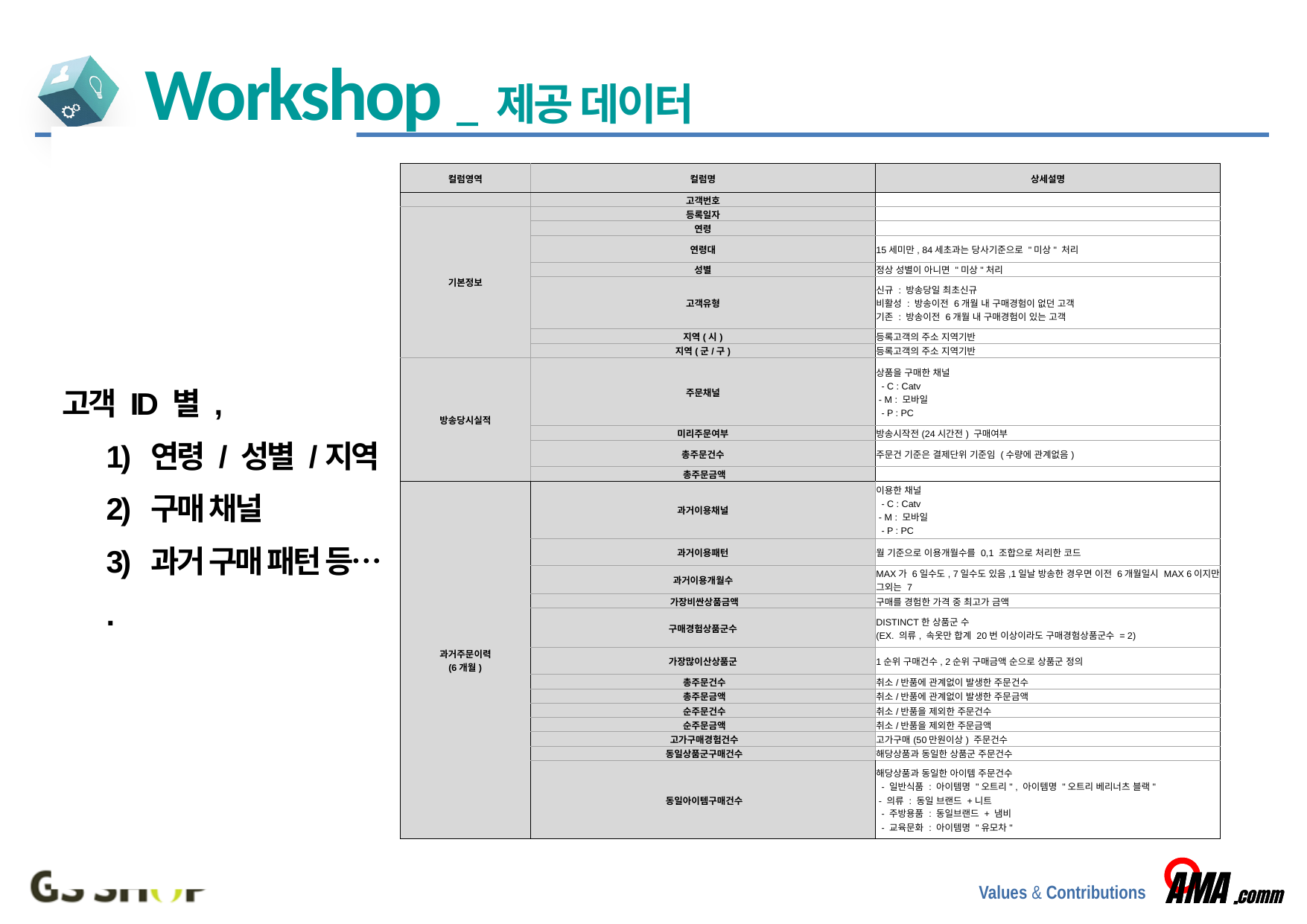

Workshop _ 제공 데이터
고객 ID 별 ,
	1)  연령 / 성별 /지역
	2)  구매 채널
	3)  과거 구매 패턴 등…
	.
| 컬럼영역 | 컬럼명 | 상세설명 |
| --- | --- | --- |
|  | 고객번호 |  |
| 기본정보 | 등록일자 |  |
|  | 연령 |  |
|  | 연령대 | 15세미만, 84세초과는 당사기준으로 "미상" 처리 |
|  | 성별 | 정상 성별이 아니면 "미상"처리 |
|  | 고객유형 | 신규 : 방송당일 최초신규 비활성 : 방송이전 6개월 내 구매경험이 없던 고객 기존 : 방송이전 6개월 내 구매경험이 있는 고객 |
|  | 지역(시) | 등록고객의 주소 지역기반 |
|  | 지역(군/구) | 등록고객의 주소 지역기반 |
| 방송당시실적 | 주문채널 | 상품을 구매한 채널 - C : Catv - M : 모바일 - P : PC |
|  | 미리주문여부 | 방송시작전(24시간전) 구매여부 |
|  | 총주문건수 | 주문건 기준은 결제단위 기준임 (수량에 관계없음) |
|  | 총주문금액 |  |
| 과거주문이력 (6개월) | 과거이용채널 | 이용한 채널 - C : Catv - M : 모바일 - P : PC |
|  | 과거이용패턴 | 월 기준으로 이용개월수를 0,1 조합으로 처리한 코드 |
|  | 과거이용개월수 | MAX가 6일수도, 7일수도 있음,1일날 방송한 경우면 이전 6개월일시 MAX 6이지만 그외는 7 |
|  | 가장비싼상품금액 | 구매를 경험한 가격 중 최고가 금액 |
|  | 구매경험상품군수 | DISTINCT한 상품군 수 (EX. 의류, 속옷만 합계 20번 이상이라도 구매경험상품군수 = 2) |
|  | 가장많이산상품군 | 1순위 구매건수, 2순위 구매금액 순으로 상품군 정의 |
|  | 총주문건수 | 취소/반품에 관계없이 발생한 주문건수 |
|  | 총주문금액 | 취소/반품에 관계없이 발생한 주문금액 |
|  | 순주문건수 | 취소/반품을 제외한 주문건수 |
|  | 순주문금액 | 취소/반품을 제외한 주문금액 |
|  | 고가구매경험건수 | 고가구매(50만원이상) 주문건수 |
|  | 동일상품군구매건수 | 해당상품과 동일한 상품군 주문건수 |
|  | 동일아이템구매건수 | 해당상품과 동일한 아이템 주문건수 - 일반식품 : 아이템명 "오트리" , 아이템명 "오트리 베리너츠 블랙" - 의류 : 동일 브랜드 +니트 - 주방용품 : 동일브랜드 + 냄비 - 교육문화 : 아이템명 "유모차" |